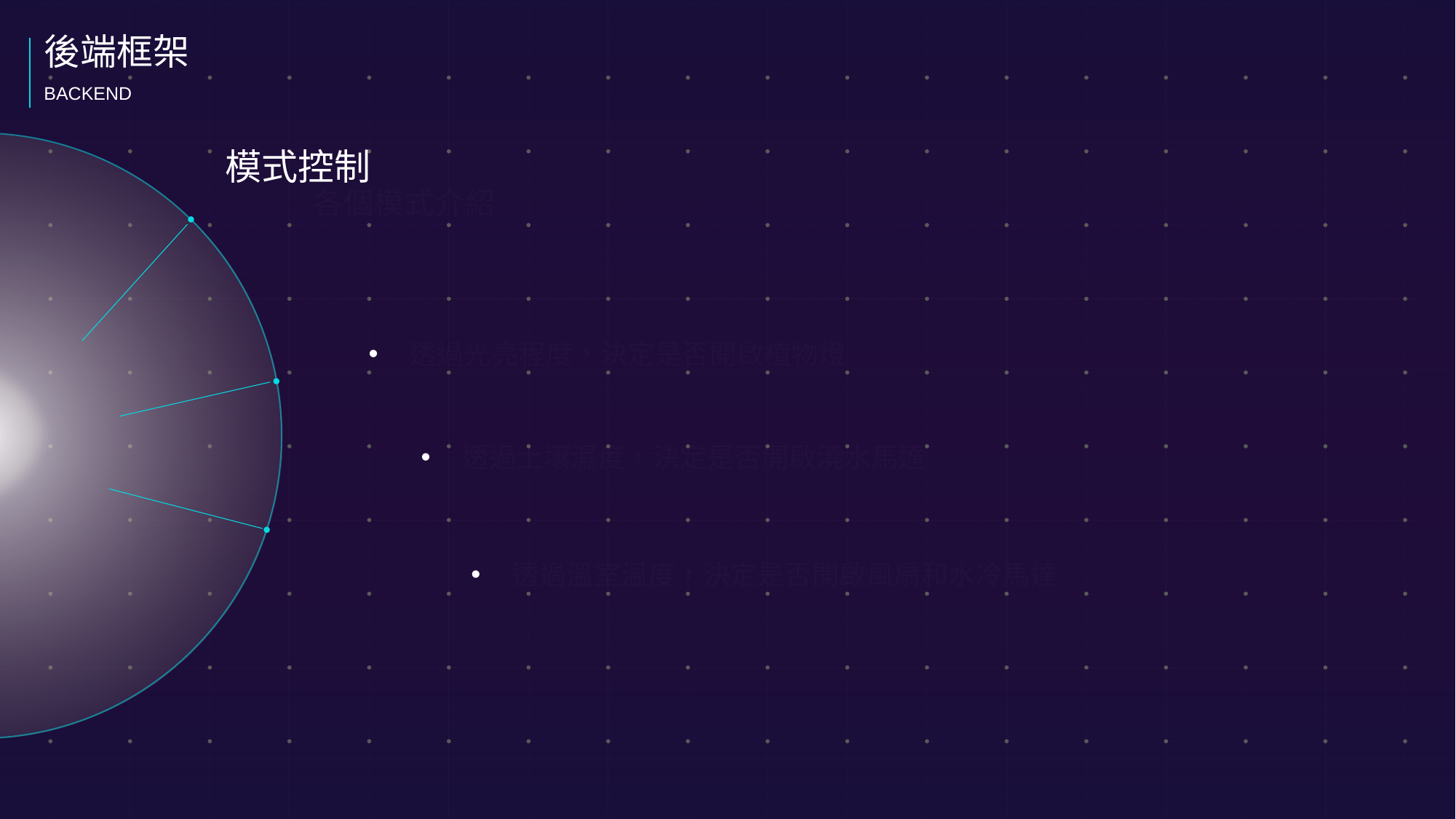

後端框架
BACKEND

模式控制
各個模式介紹
透過光亮程度，決定是否開啟植物燈
透過土壤濕度，決定是否開啟澆水馬達
透過溫室溫度，決定是否開啟風扇和水冷馬達